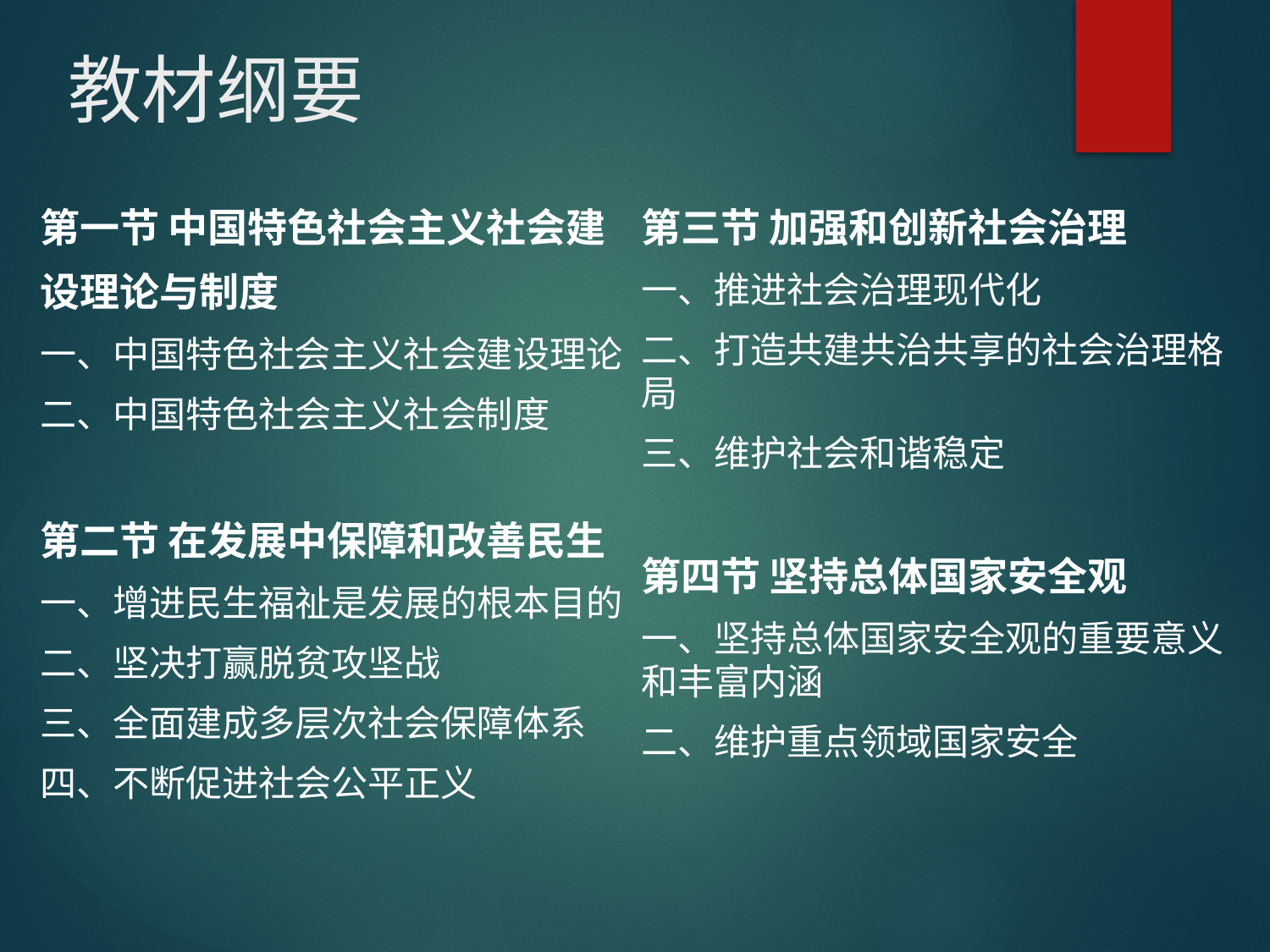

# 教材纲要
第一节 中国特色社会主义社会建
设理论与制度
一、中国特色社会主义社会建设理论
二、中国特色社会主义社会制度

第二节 在发展中保障和改善民生
一、增进民生福祉是发展的根本目的
二、坚决打赢脱贫攻坚战
三、全面建成多层次社会保障体系
四、不断促进社会公平正义

第三节 加强和创新社会治理
一、推进社会治理现代化
二、打造共建共治共享的社会治理格局
三、维护社会和谐稳定

第四节 坚持总体国家安全观
一、坚持总体国家安全观的重要意义和丰富内涵
二、维护重点领域国家安全